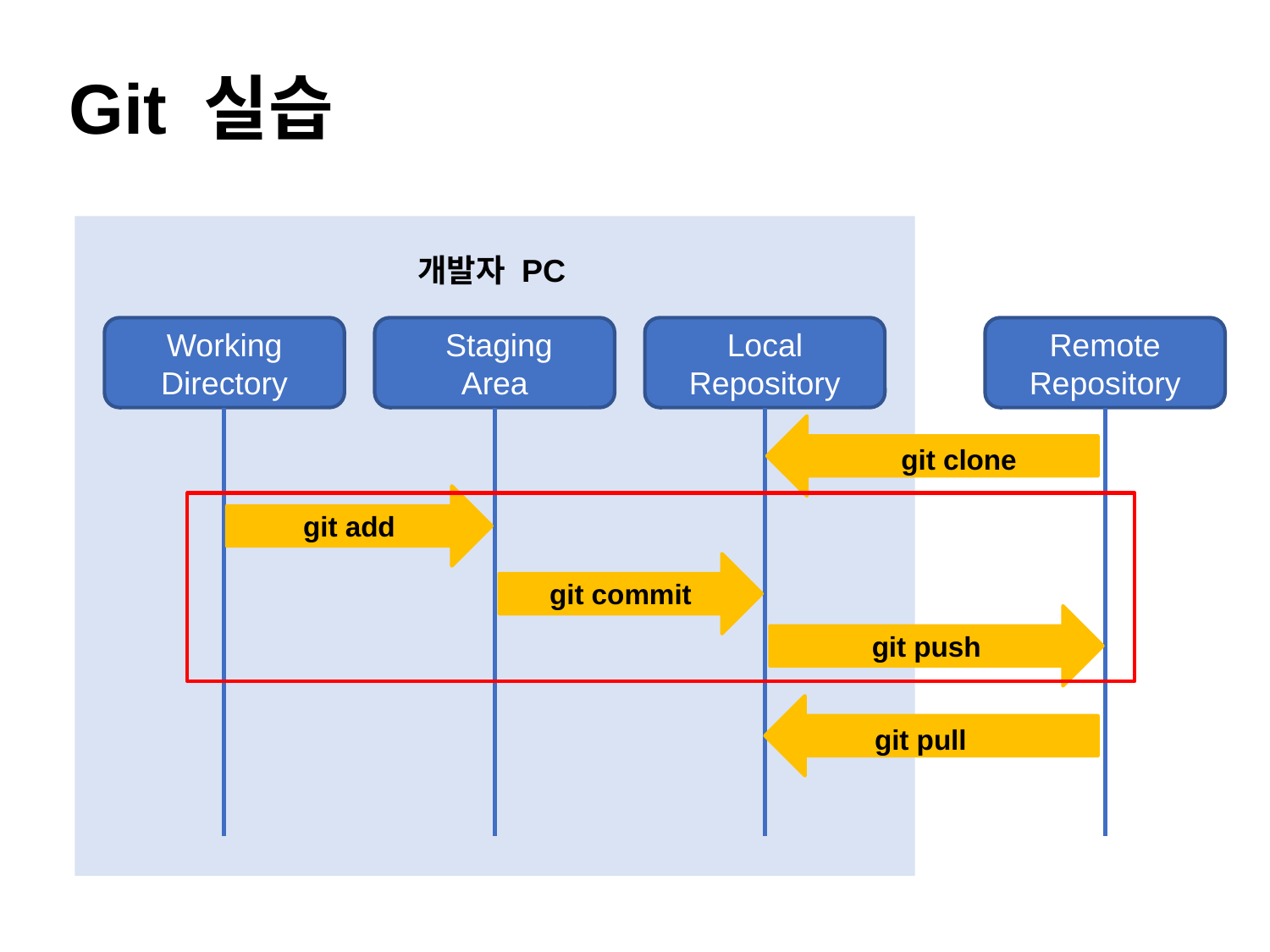

Git 실습

개발자 PC
Working
Directory
 Staging
Area
Local
Repository
Remote
Repository

git clone
git add

git commit
git push

git pull